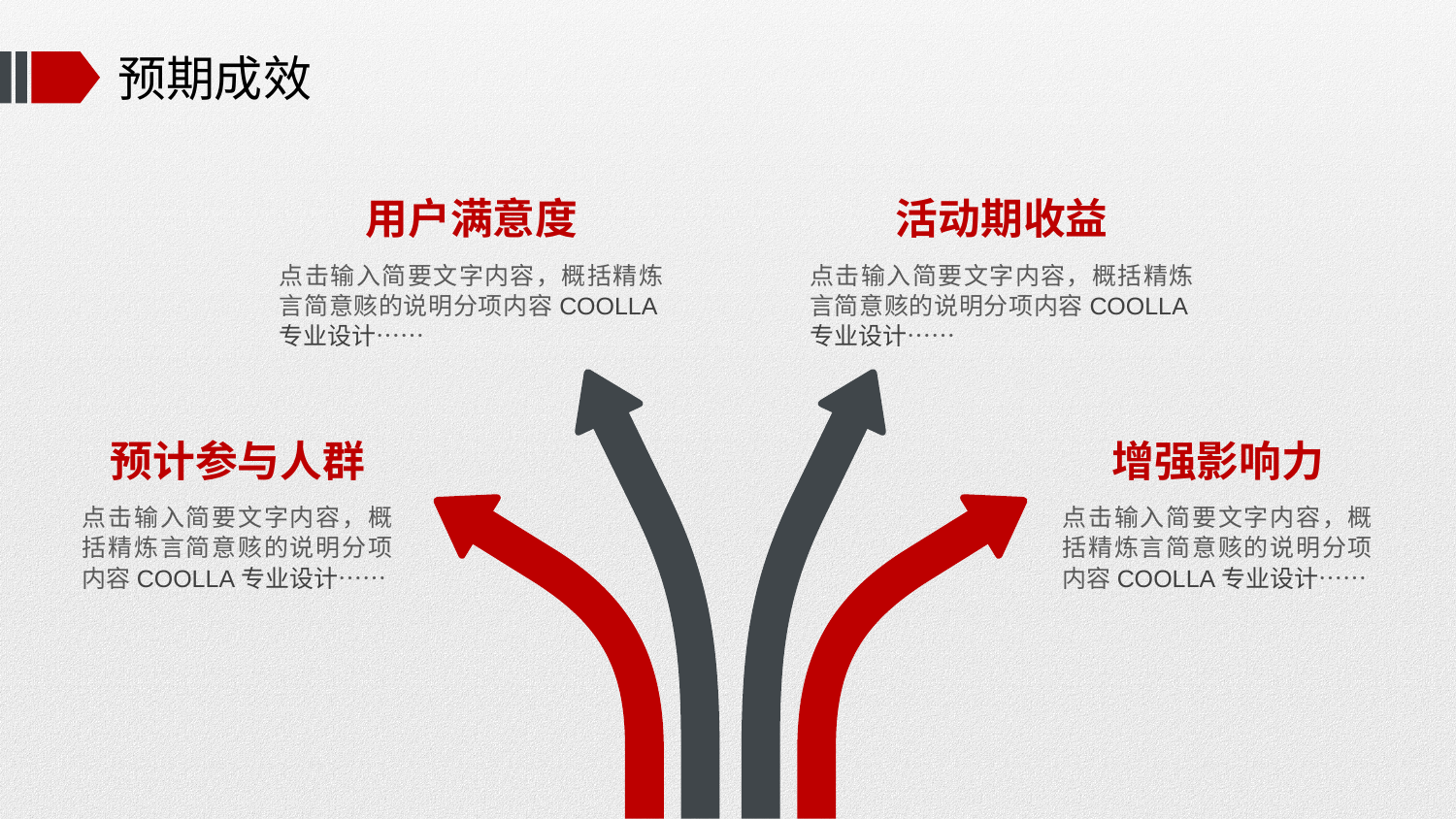

# 预期成效
用户满意度
活动期收益
点击输入简要文字内容，概括精炼言简意赅的说明分项内容COOLLA专业设计……
点击输入简要文字内容，概括精炼言简意赅的说明分项内容COOLLA专业设计……

预计参与人群
增强影响力

点击输入简要文字内容，概括精炼言简意赅的说明分项内容COOLLA专业设计……
点击输入简要文字内容，概括精炼言简意赅的说明分项内容COOLLA专业设计……
浏览更多搜索：COOLLA       技术支持、合作、定制PPT联系QQ:34865632